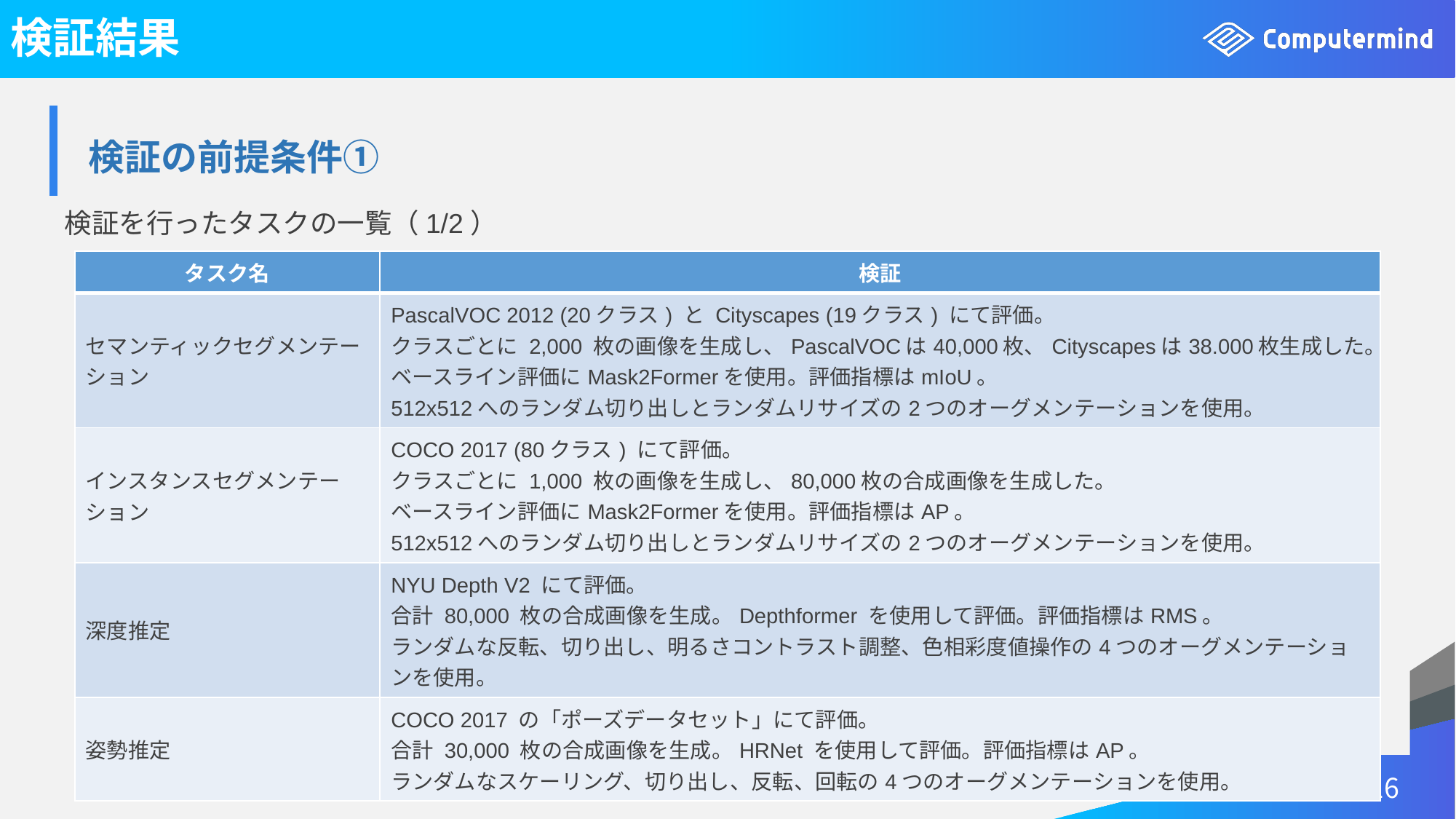

# 検証結果
| 検証の前提条件① |
| --- |
検証を行ったタスクの一覧（1/2）
| タスク名 | 検証 |
| --- | --- |
| セマンティックセグメンテーション | PascalVOC 2012 (20クラス) と Cityscapes (19クラス) にて評価。 クラスごとに 2,000 枚の画像を生成し、PascalVOCは40,000枚、Cityscapesは38.000枚生成した。 ベースライン評価にMask2Formerを使用。評価指標はmIoU。 512x512へのランダム切り出しとランダムリサイズの2つのオーグメンテーションを使用。 |
| インスタンスセグメンテーション | COCO 2017 (80クラス) にて評価。 クラスごとに 1,000 枚の画像を生成し、80,000枚の合成画像を生成した。 ベースライン評価にMask2Formerを使用。評価指標はAP。 512x512へのランダム切り出しとランダムリサイズの2つのオーグメンテーションを使用。 |
| 深度推定 | NYU Depth V2 にて評価。 合計 80,000 枚の合成画像を生成。Depthformer を使用して評価。評価指標はRMS。 ランダムな反転、切り出し、明るさコントラスト調整、色相彩度値操作の4つのオーグメンテーションを使用。 |
| 姿勢推定 | COCO 2017 の「ポーズデータセット」にて評価。 合計 30,000 枚の合成画像を生成。HRNet を使用して評価。評価指標はAP。 ランダムなスケーリング、切り出し、反転、回転の4つのオーグメンテーションを使用。 |
16